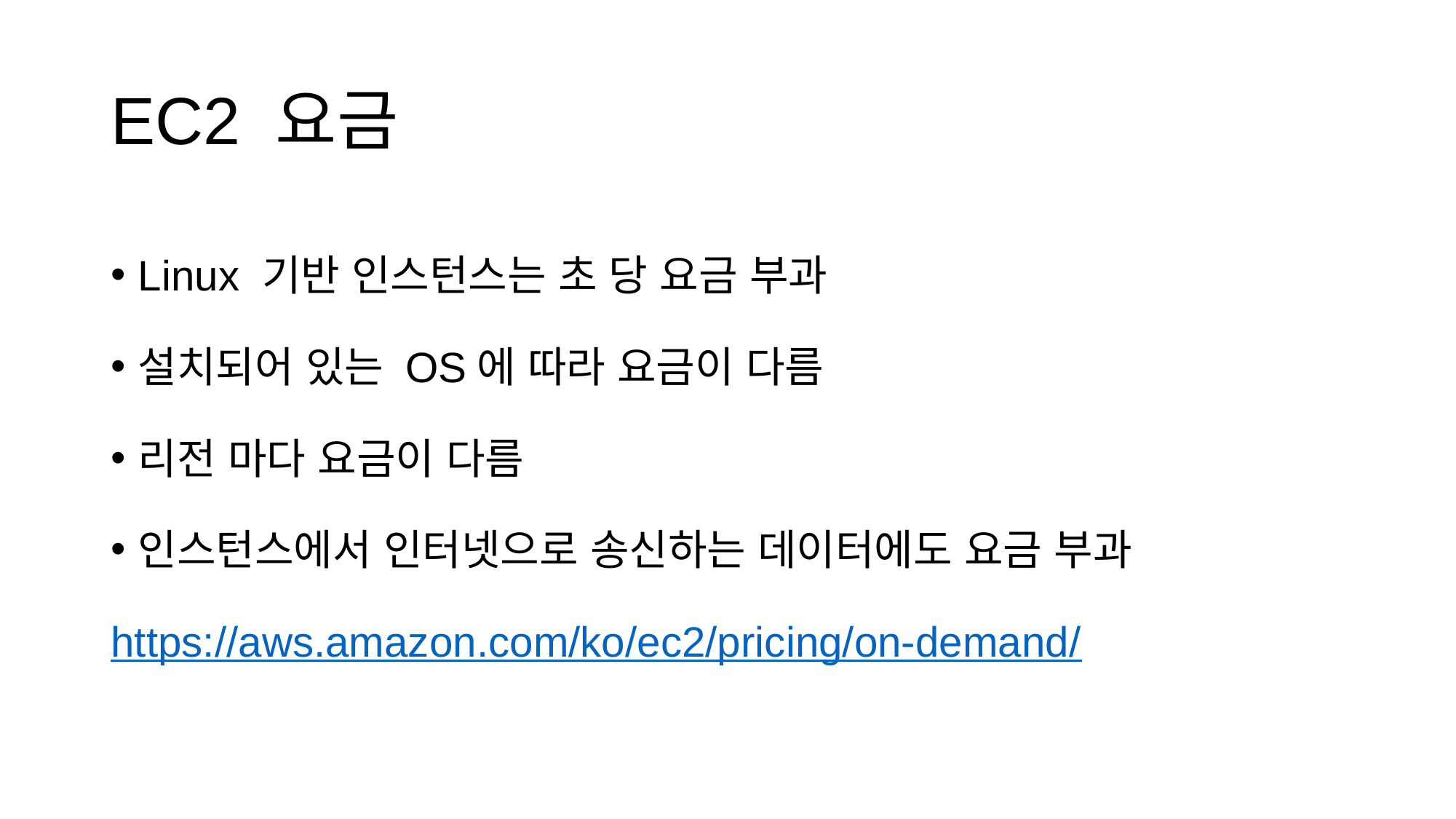

# EC2 요금
Linux 기반 인스턴스는 초 당 요금 부과
설치되어 있는 OS에 따라 요금이 다름
리전 마다 요금이 다름
인스턴스에서 인터넷으로 송신하는 데이터에도 요금 부과
https://aws.amazon.com/ko/ec2/pricing/on-demand/